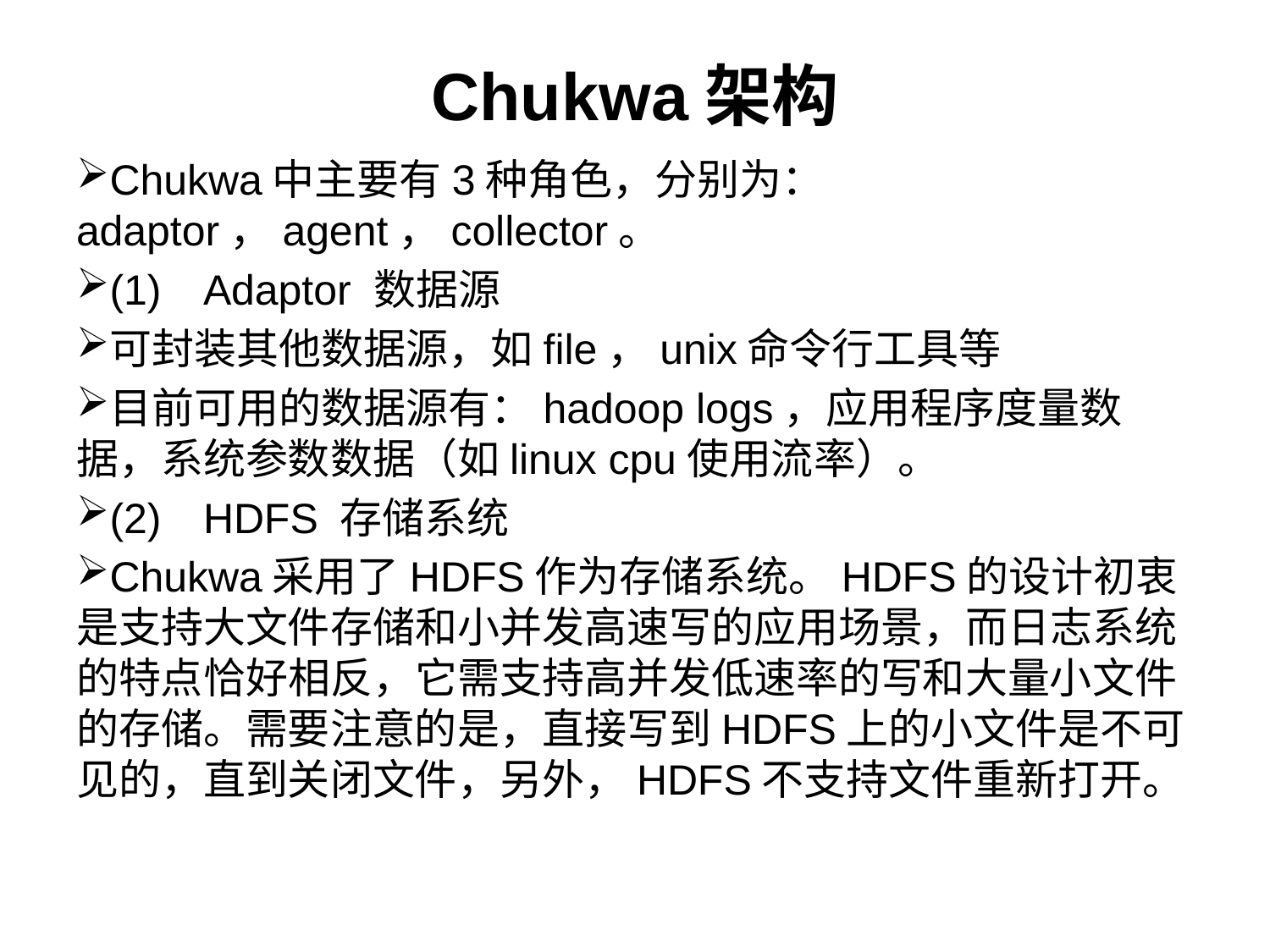

Chukwa架构
Chukwa中主要有3种角色，分别为：adaptor，agent，collector。
(1)	Adaptor 数据源
可封装其他数据源，如file，unix命令行工具等
目前可用的数据源有：hadoop logs，应用程序度量数据，系统参数数据（如linux cpu使用流率）。
(2)	HDFS 存储系统
Chukwa采用了HDFS作为存储系统。HDFS的设计初衷是支持大文件存储和小并发高速写的应用场景，而日志系统的特点恰好相反，它需支持高并发低速率的写和大量小文件的存储。需要注意的是，直接写到HDFS上的小文件是不可见的，直到关闭文件，另外，HDFS不支持文件重新打开。